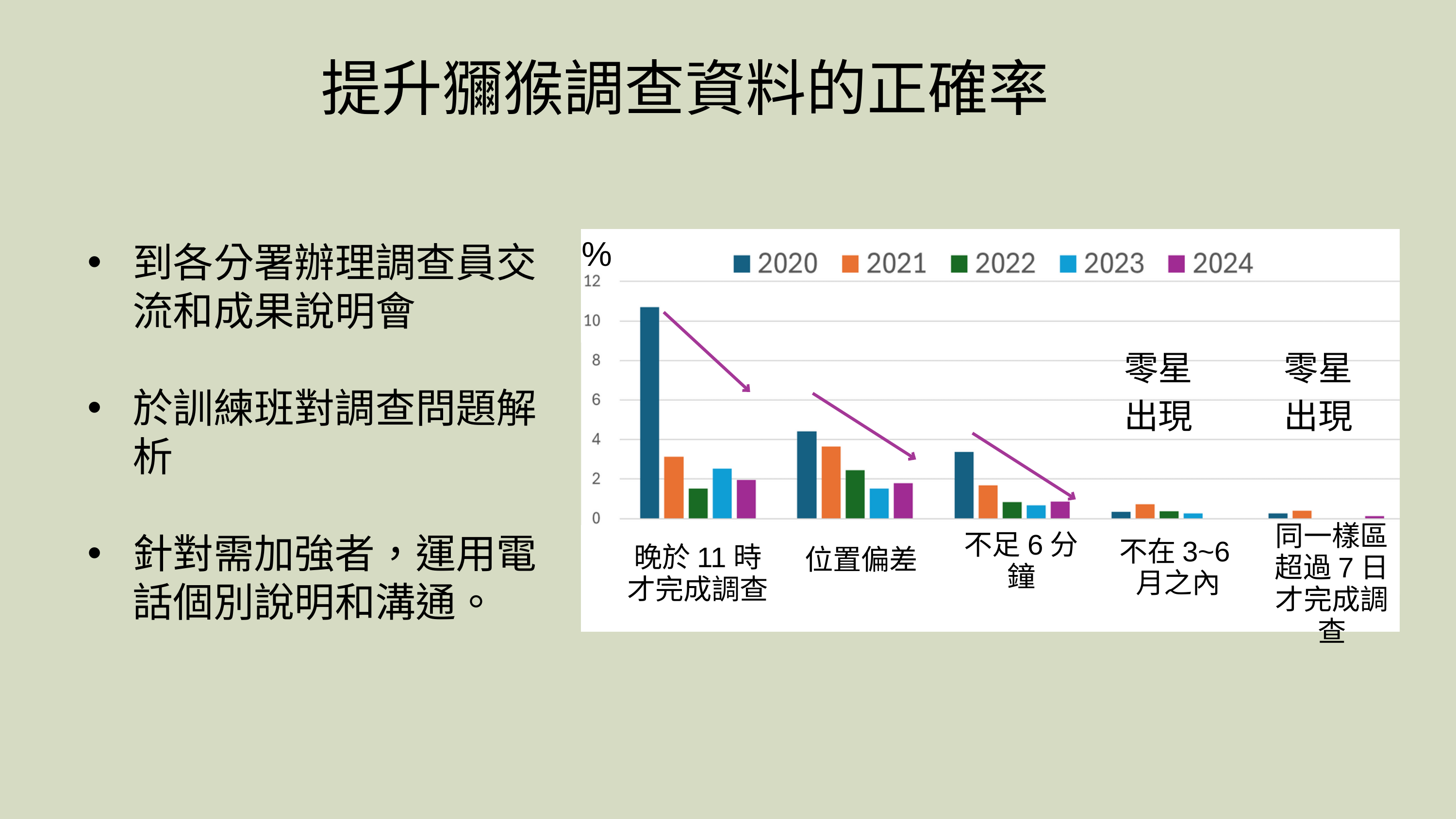

提升獼猴調查資料的正確率

%

晚於11時
才完成調查
位置偏差

不足6分鐘
不在3~6月之內
同一樣區超過7日才完成調查

零星
出現
零星
出現

到各分署辦理調查員交流和成果說明會

於訓練班對調查問題解析

針對需加強者，運用電話個別說明和溝通。